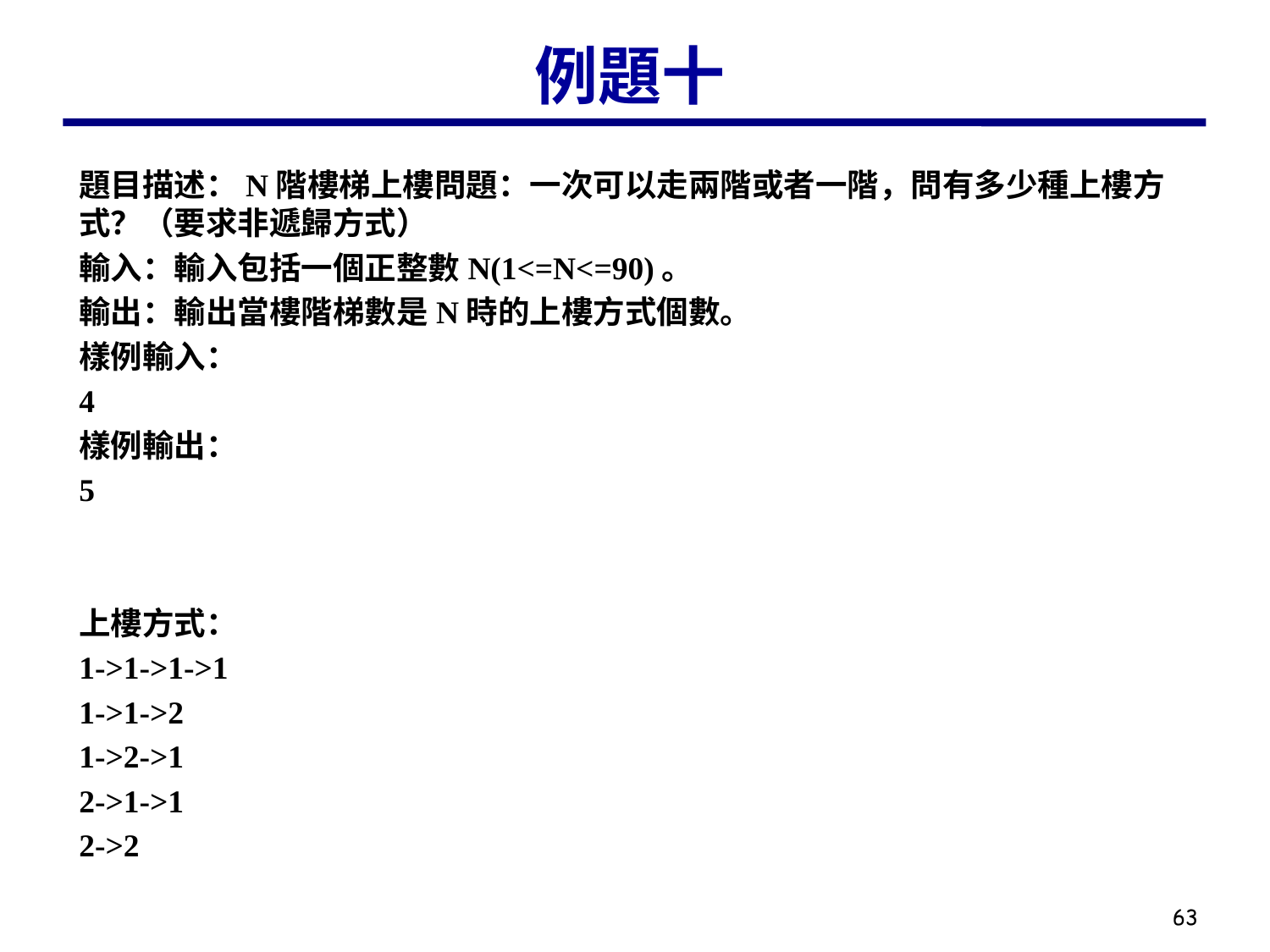

# 例題十
題目描述：N階樓梯上樓問題：一次可以走兩階或者一階，問有多少種上樓方式？（要求非遞歸方式）
輸入：輸入包括一個正整數N(1<=N<=90)。
輸出：輸出當樓階梯數是N時的上樓方式個數。
樣例輸入：
4
樣例輸出：
5

上樓方式：
1->1->1->1
1->1->2
1->2->1
2->1->1
2->2